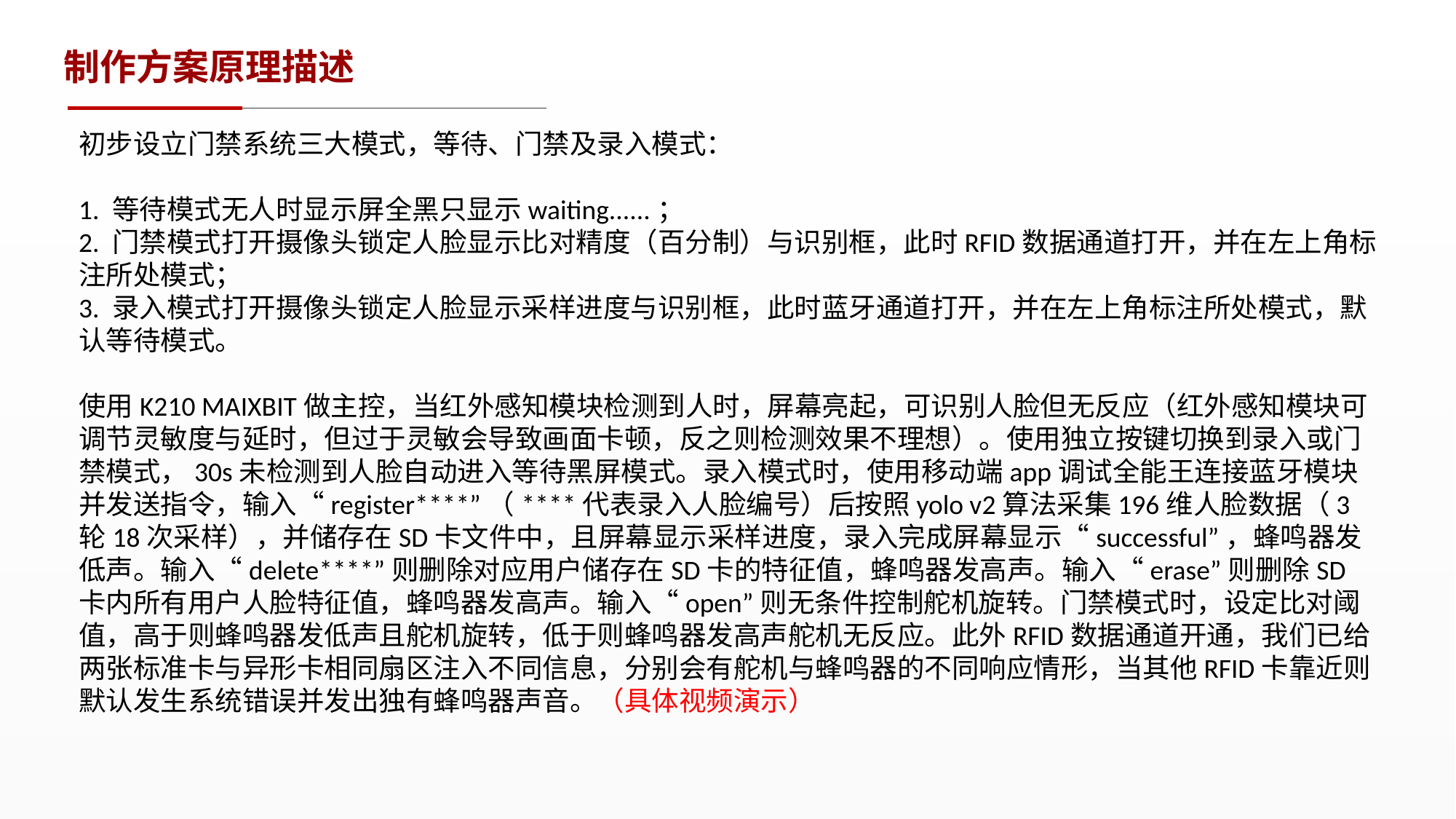

制作方案原理描述
初步设立门禁系统三大模式，等待、门禁及录入模式：

1. 等待模式无人时显示屏全黑只显示waiting......；
2. 门禁模式打开摄像头锁定人脸显示比对精度（百分制）与识别框，此时RFID数据通道打开，并在左上角标注所处模式；
3. 录入模式打开摄像头锁定人脸显示采样进度与识别框，此时蓝牙通道打开，并在左上角标注所处模式，默认等待模式。

使用K210 MAIXBIT做主控，当红外感知模块检测到人时，屏幕亮起，可识别人脸但无反应（红外感知模块可调节灵敏度与延时，但过于灵敏会导致画面卡顿，反之则检测效果不理想）。使用独立按键切换到录入或门禁模式，30s未检测到人脸自动进入等待黑屏模式。录入模式时，使用移动端app调试全能王连接蓝牙模块并发送指令，输入“register****”（****代表录入人脸编号）后按照yolo v2算法采集196维人脸数据（3轮18次采样），并储存在SD卡文件中，且屏幕显示采样进度，录入完成屏幕显示“successful”，蜂鸣器发低声。输入“delete****”则删除对应用户储存在SD卡的特征值，蜂鸣器发高声。输入“erase”则删除SD卡内所有用户人脸特征值，蜂鸣器发高声。输入“open”则无条件控制舵机旋转。门禁模式时，设定比对阈值，高于则蜂鸣器发低声且舵机旋转，低于则蜂鸣器发高声舵机无反应。此外RFID数据通道开通，我们已给两张标准卡与异形卡相同扇区注入不同信息，分别会有舵机与蜂鸣器的不同响应情形，当其他RFID卡靠近则默认发生系统错误并发出独有蜂鸣器声音。（具体视频演示）